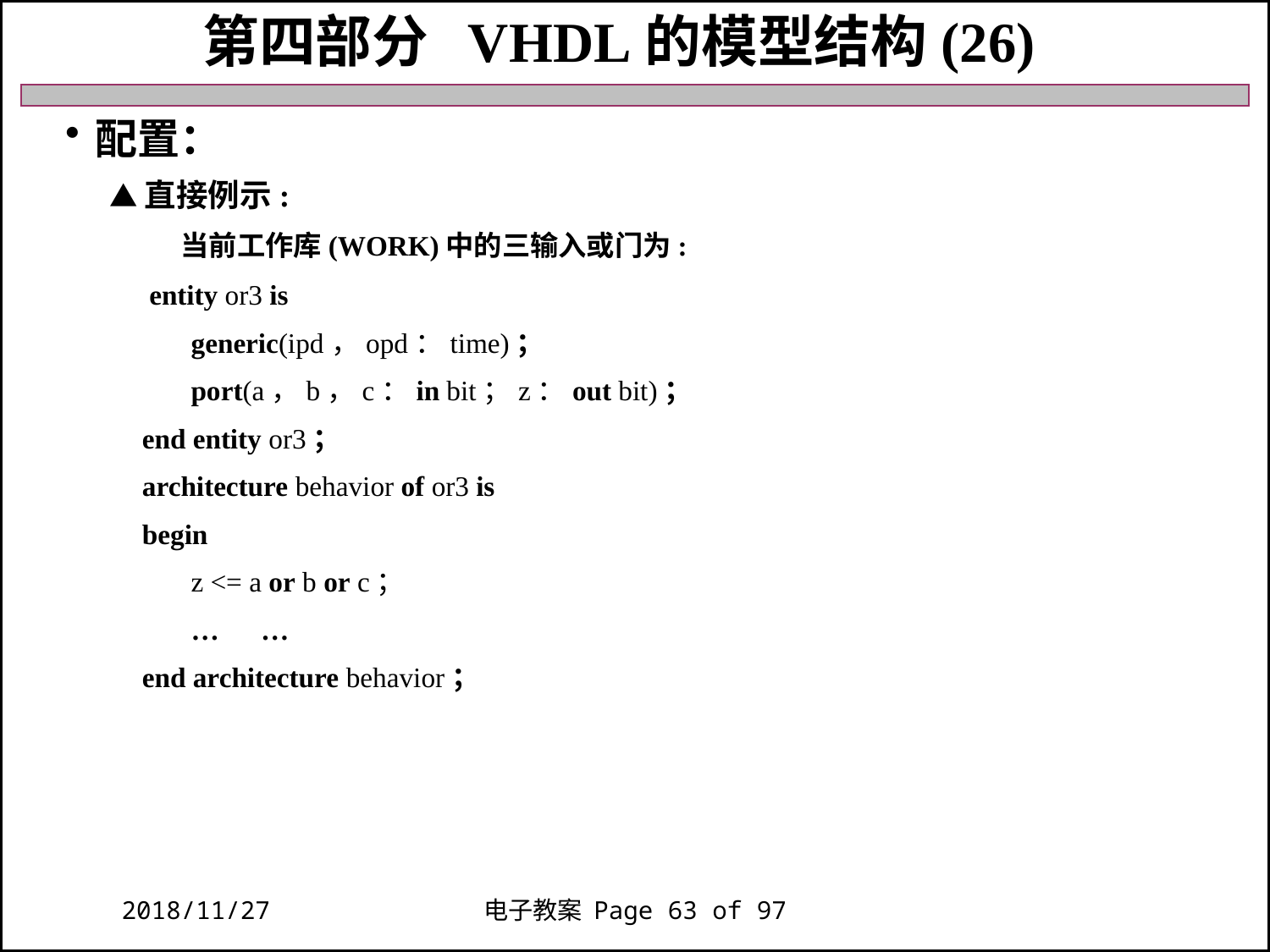

第四部分  VHDL的模型结构(26)

配置：
       ▲直接例示:
               当前工作库(WORK)中的三输入或门为:
            entity or3 is
                  generic(ipd，opd：time)；
                  port(a，b，c：in bit；z：out bit)；
           end entity or3；
           architecture behavior of or3 is
           begin
                  z <= a or b or c；
                  …      …
           end architecture behavior；

2018/11/27
电子教案 Page 63 of 97